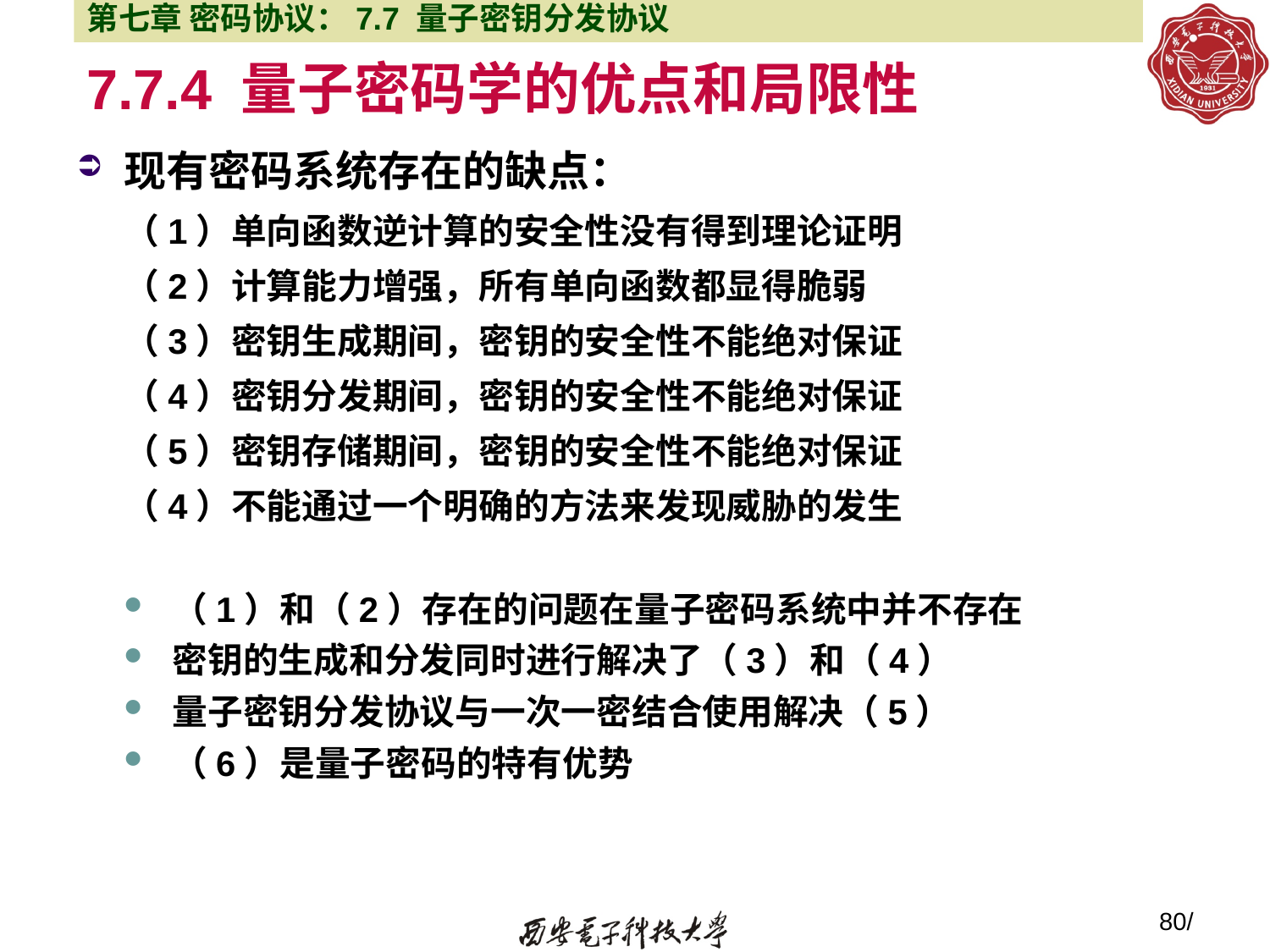

第七章 密码协议：7.7 量子密钥分发协议
7.7.4 量子密码学的优点和局限性
现有密码系统存在的缺点：
（1）单向函数逆计算的安全性没有得到理论证明
（2）计算能力增强，所有单向函数都显得脆弱
（3）密钥生成期间，密钥的安全性不能绝对保证
（4）密钥分发期间，密钥的安全性不能绝对保证
（5）密钥存储期间，密钥的安全性不能绝对保证
（4）不能通过一个明确的方法来发现威胁的发生

（1）和（2）存在的问题在量子密码系统中并不存在
密钥的生成和分发同时进行解决了（3）和（4）
量子密钥分发协议与一次一密结合使用解决（5）
（6）是量子密码的特有优势
80/